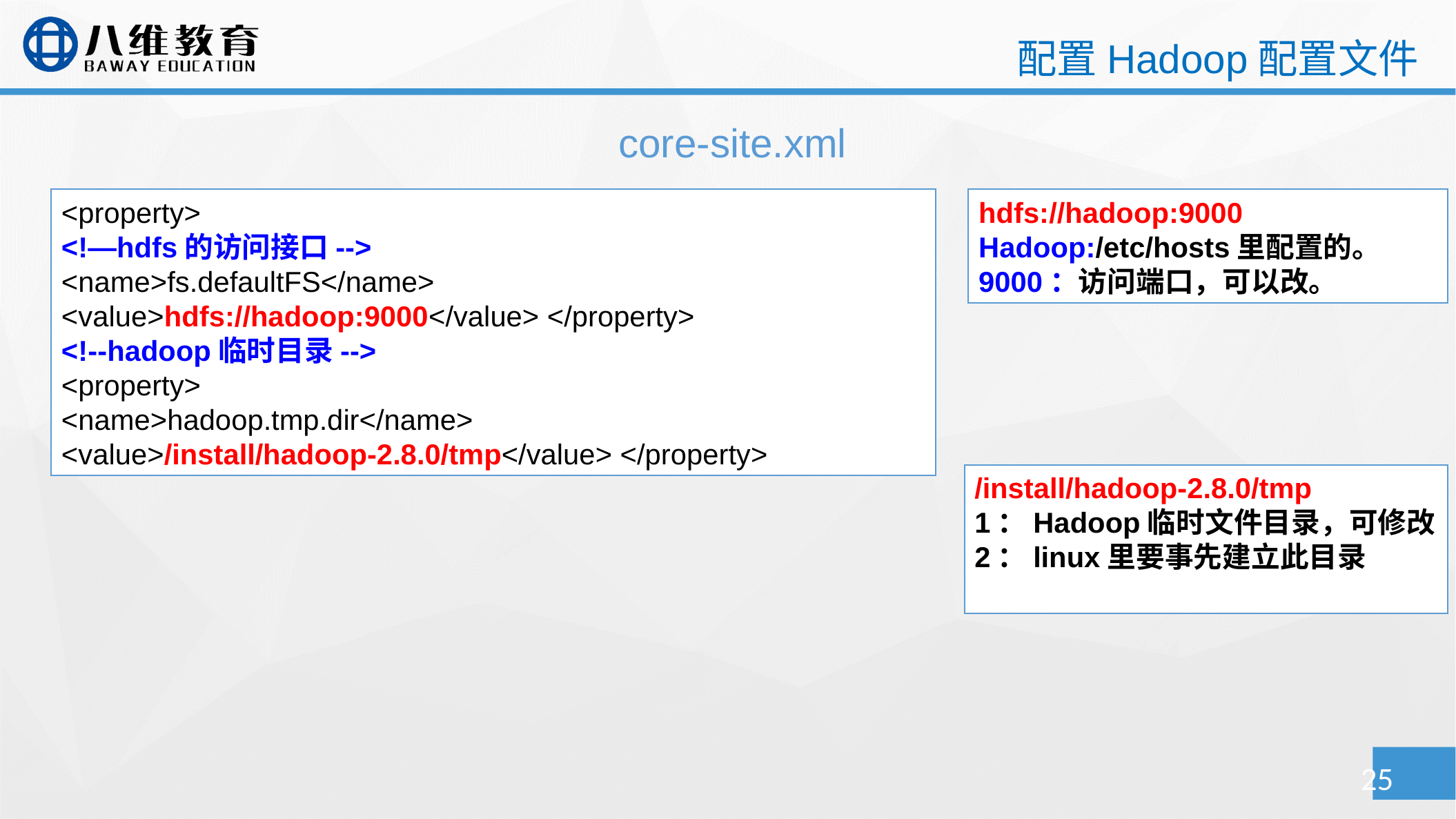

配置Hadoop配置文件
core-site.xml
<property>
<!—hdfs的访问接口-->
<name>fs.defaultFS</name>
<value>hdfs://hadoop:9000</value> </property>
<!--hadoop临时目录-->
<property>
<name>hadoop.tmp.dir</name>
<value>/install/hadoop-2.8.0/tmp</value> </property>
hdfs://hadoop:9000
Hadoop:/etc/hosts里配置的。
9000：访问端口，可以改。
/install/hadoop-2.8.0/tmp
1：Hadoop临时文件目录，可修改
2：linux里要事先建立此目录